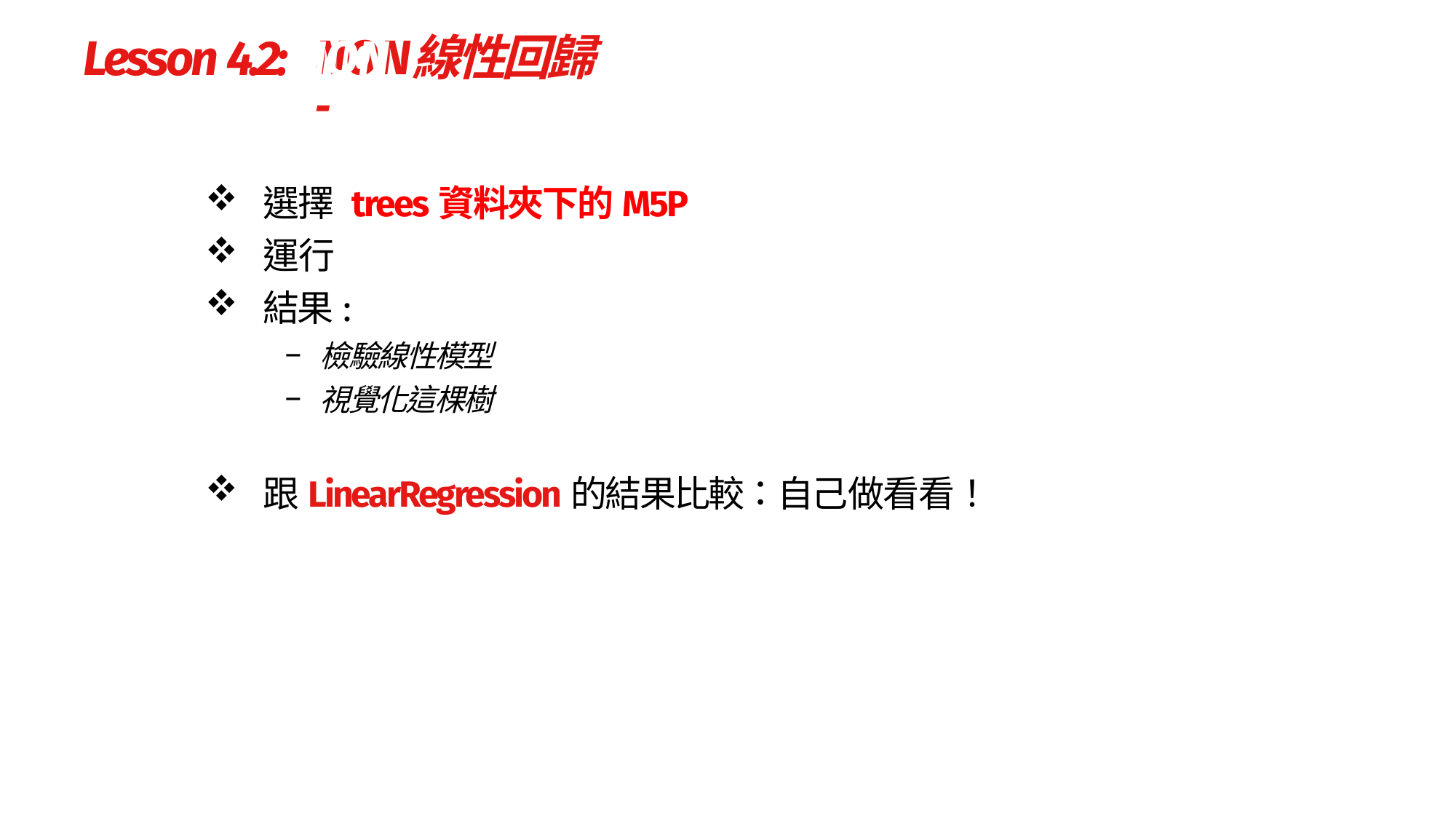

# Lesson 4.2: NON 線性回歸
NON‐
選擇 trees資料夾下的M5P
運行
結果:
檢驗線性模型
視覺化這棵樹

跟LinearRegression的結果比較：自己做看看！